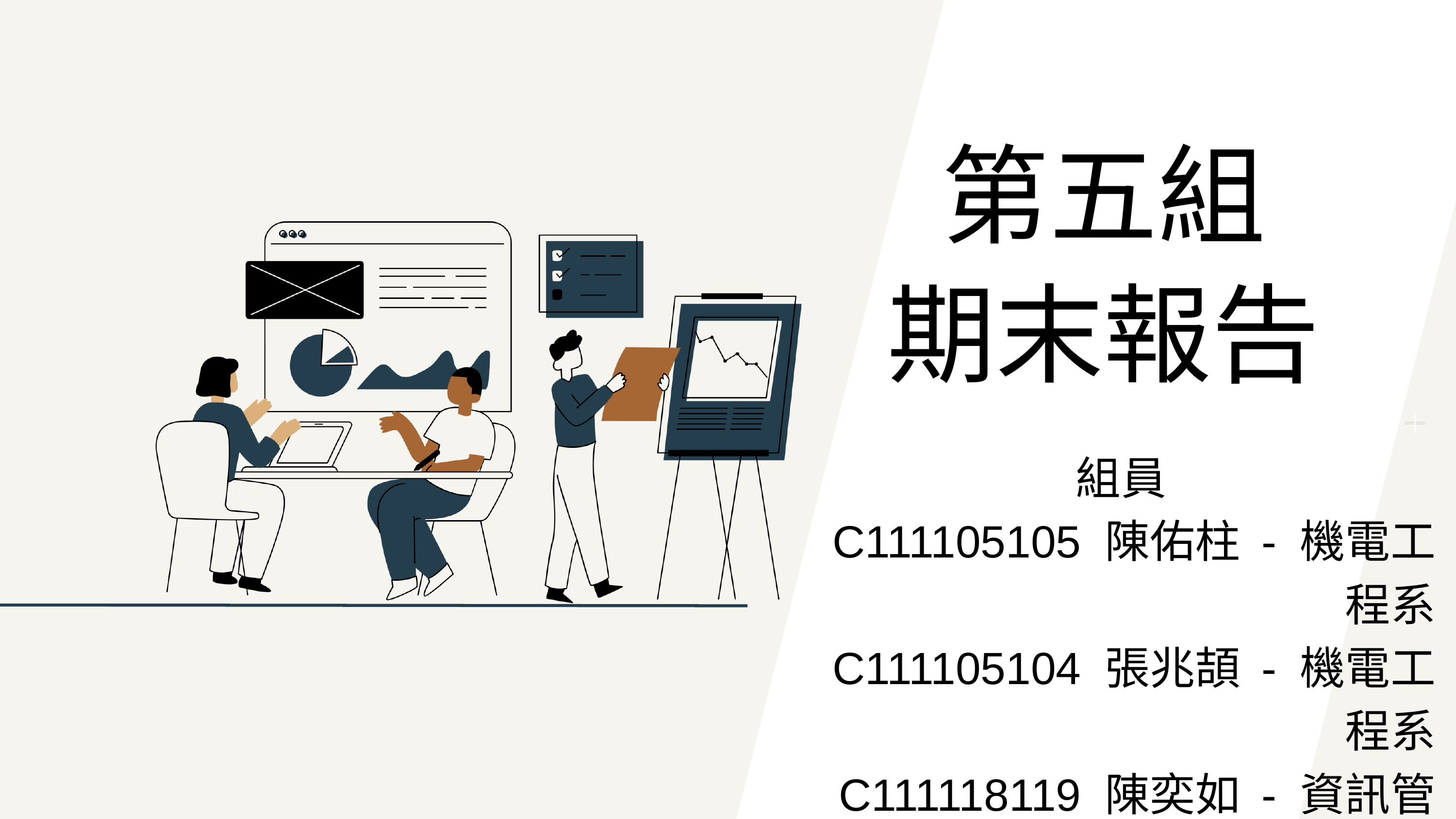

第五組
期末報告

組員
C111105105 陳佑柱 - 機電工程系
C111105104 張兆頡 - 機電工程系
C111118119 陳奕如 - 資訊管理系
C111112117 張庭豪 - 電子工程系